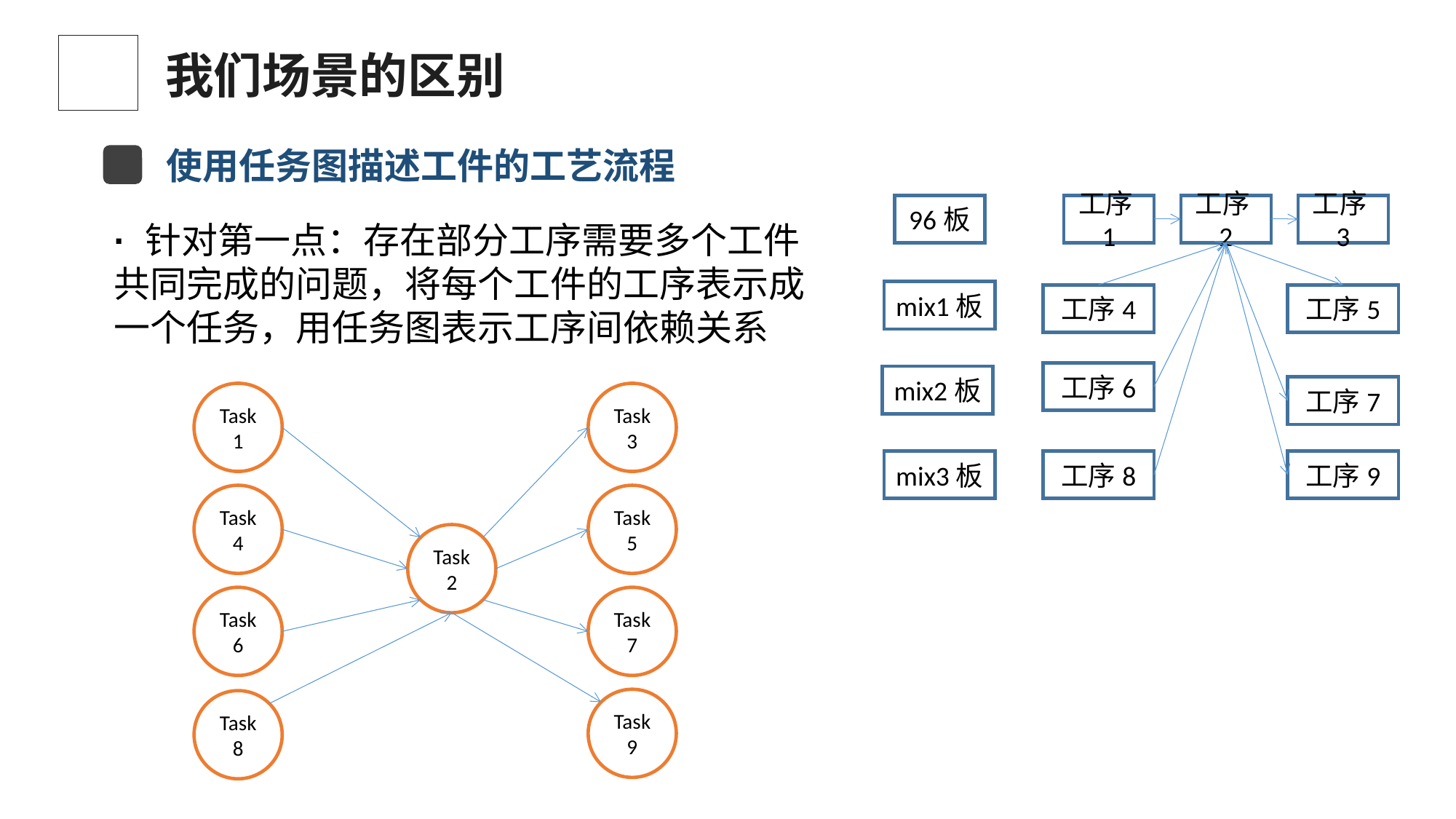

我们场景的区别

使用任务图描述工件的工艺流程

96板
工序1
工序2
工序3
· 针对第一点：存在部分工序需要多个工件共同完成的问题，将每个工件的工序表示成一个任务，用任务图表示工序间依赖关系
mix1板
工序4
工序5
工序6
mix2板
工序7
Task1
Task3
mix3板
工序8
工序9
Task4
Task5
Task2
Task6
Task7
Task9
Task8